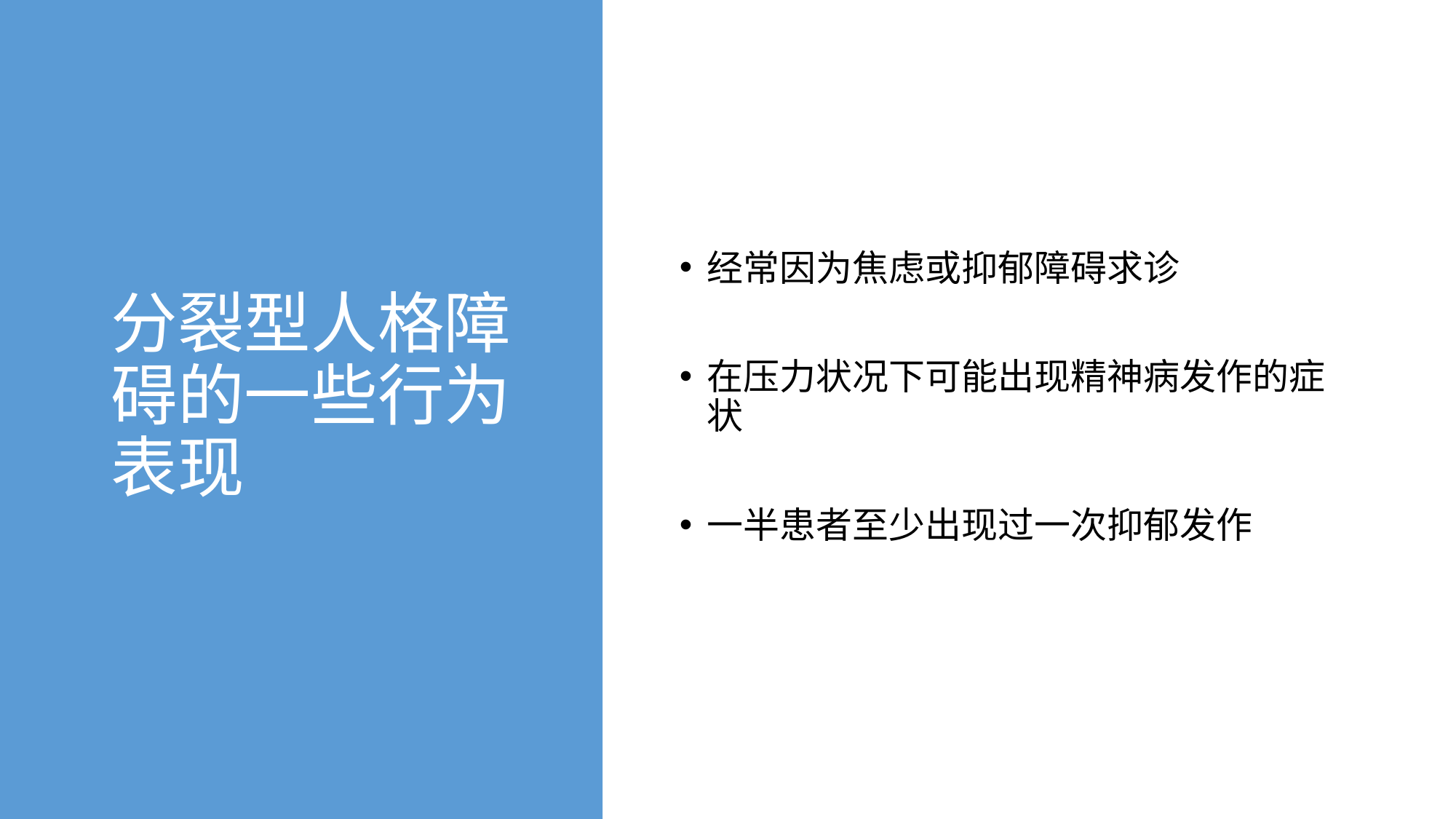

# 分裂型人格障碍的一些行为表现
经常因为焦虑或抑郁障碍求诊

在压力状况下可能出现精神病发作的症状

一半患者至少出现过一次抑郁发作